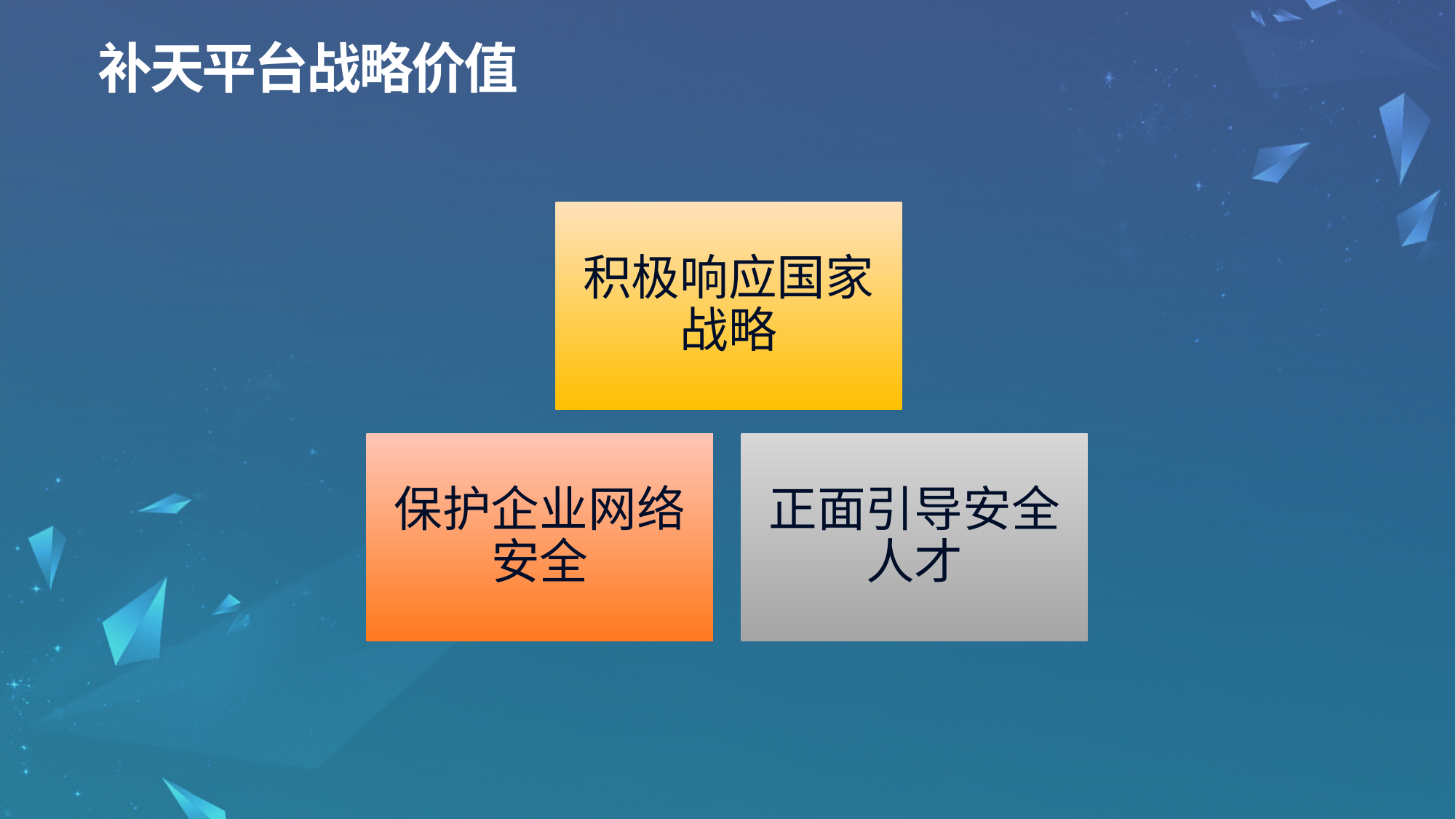

补天平台战略价值
保护企业网络安全
正面引导安全人才
积极响应国家战略